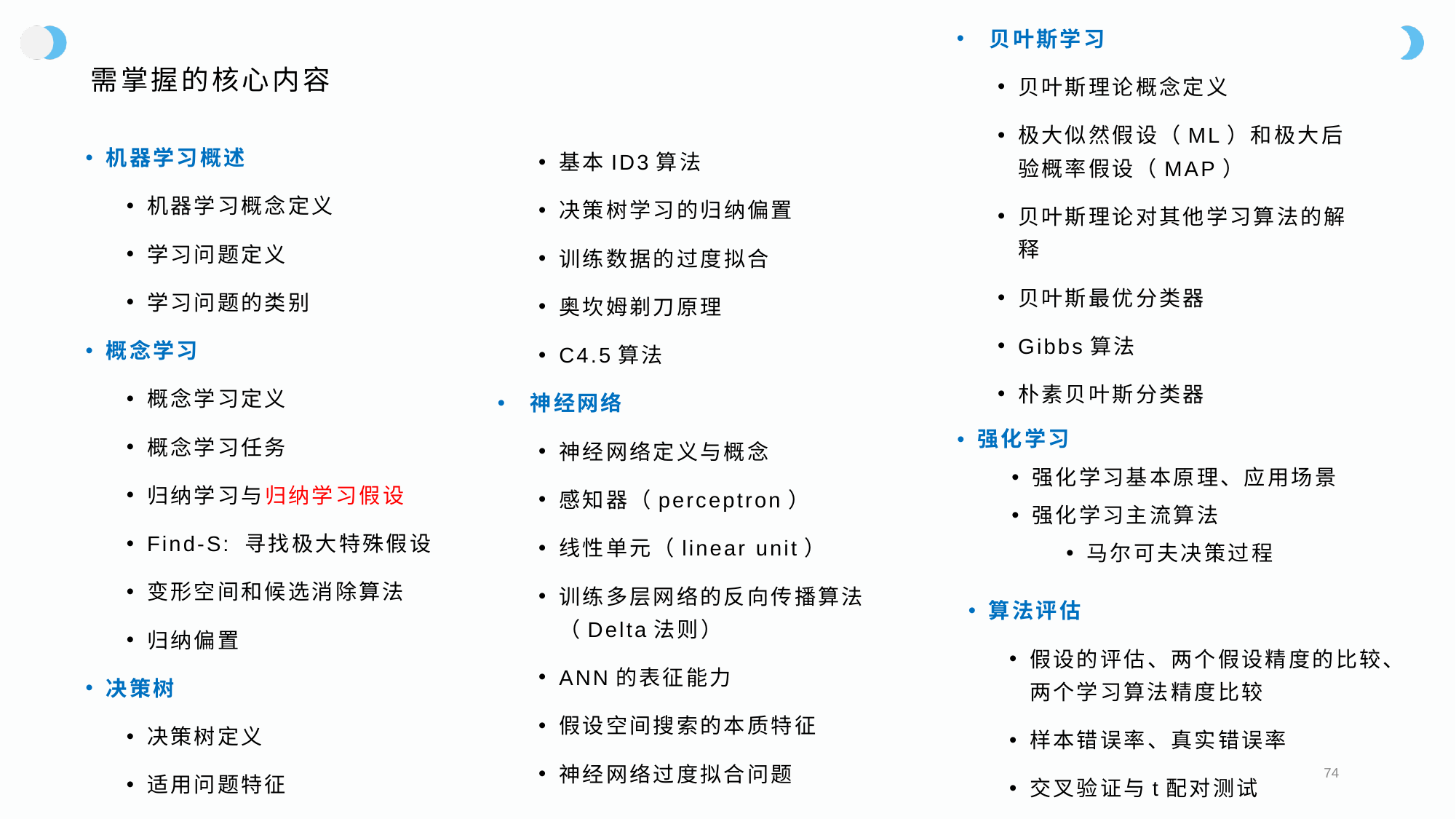

贝叶斯学习
贝叶斯理论概念定义
极大似然假设（ML）和极大后验概率假设（MAP）
贝叶斯理论对其他学习算法的解释
贝叶斯最优分类器
Gibbs算法
朴素贝叶斯分类器
# 需掌握的核心内容
机器学习概述
机器学习概念定义
学习问题定义
学习问题的类别
概念学习
概念学习定义
概念学习任务
归纳学习与归纳学习假设
Find-S: 寻找极大特殊假设
变形空间和候选消除算法
归纳偏置
决策树
决策树定义
适用问题特征

基本ID3算法
决策树学习的归纳偏置
训练数据的过度拟合
奥坎姆剃刀原理
C4.5算法
 神经网络
神经网络定义与概念
感知器（perceptron）
线性单元（linear unit）
训练多层网络的反向传播算法（Delta法则）
ANN的表征能力
假设空间搜索的本质特征
神经网络过度拟合问题
强化学习
强化学习基本原理、应用场景
强化学习主流算法
马尔可夫决策过程
算法评估
假设的评估、两个假设精度的比较、两个学习算法精度比较
样本错误率、真实错误率
交叉验证与t配对测试
74